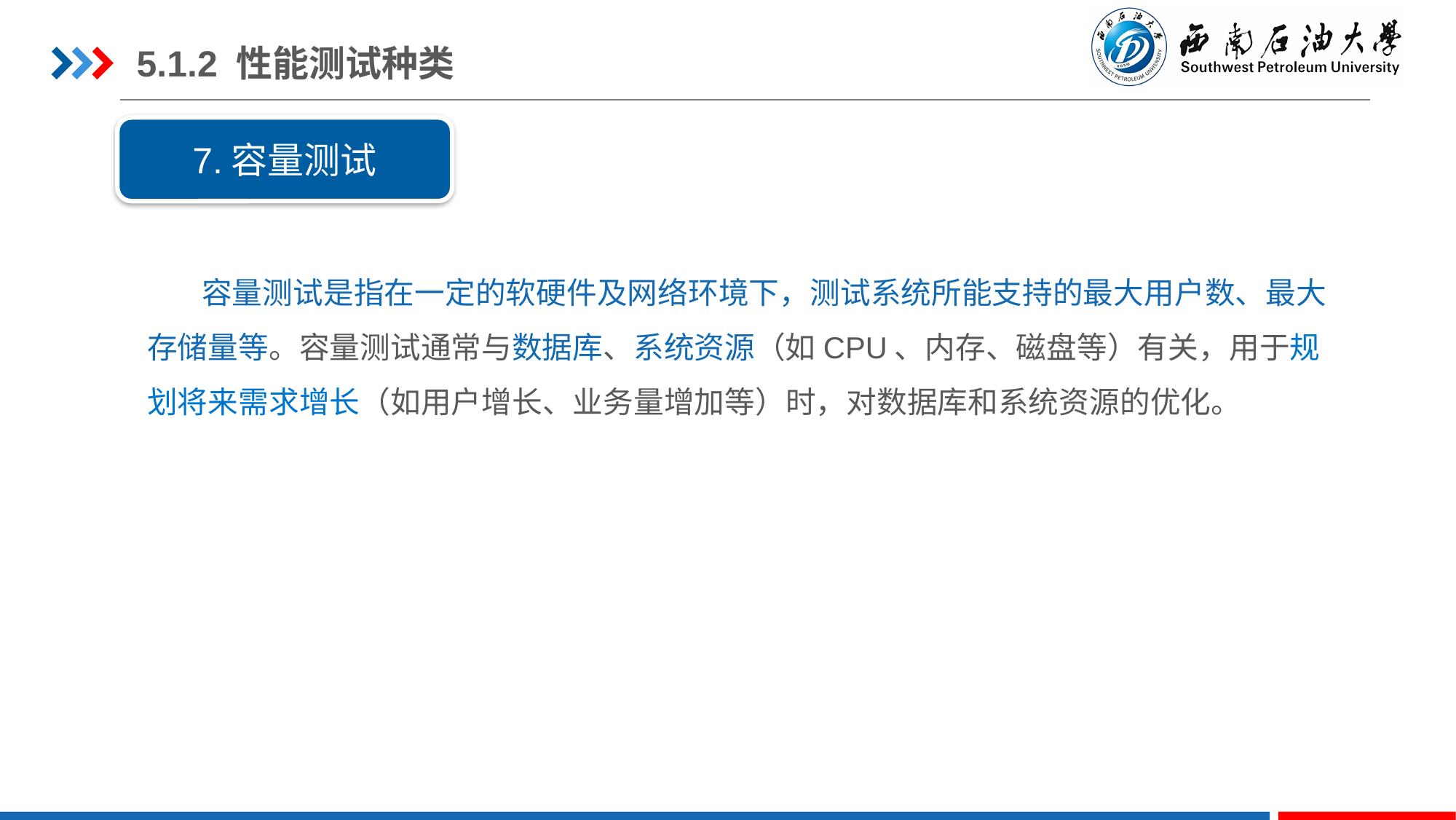

5.1.2 性能测试种类
7.容量测试
容量测试是指在一定的软硬件及网络环境下，测试系统所能支持的最大用户数、最大存储量等。容量测试通常与数据库、系统资源（如CPU、内存、磁盘等）有关，用于规划将来需求增长（如用户增长、业务量增加等）时，对数据库和系统资源的优化。